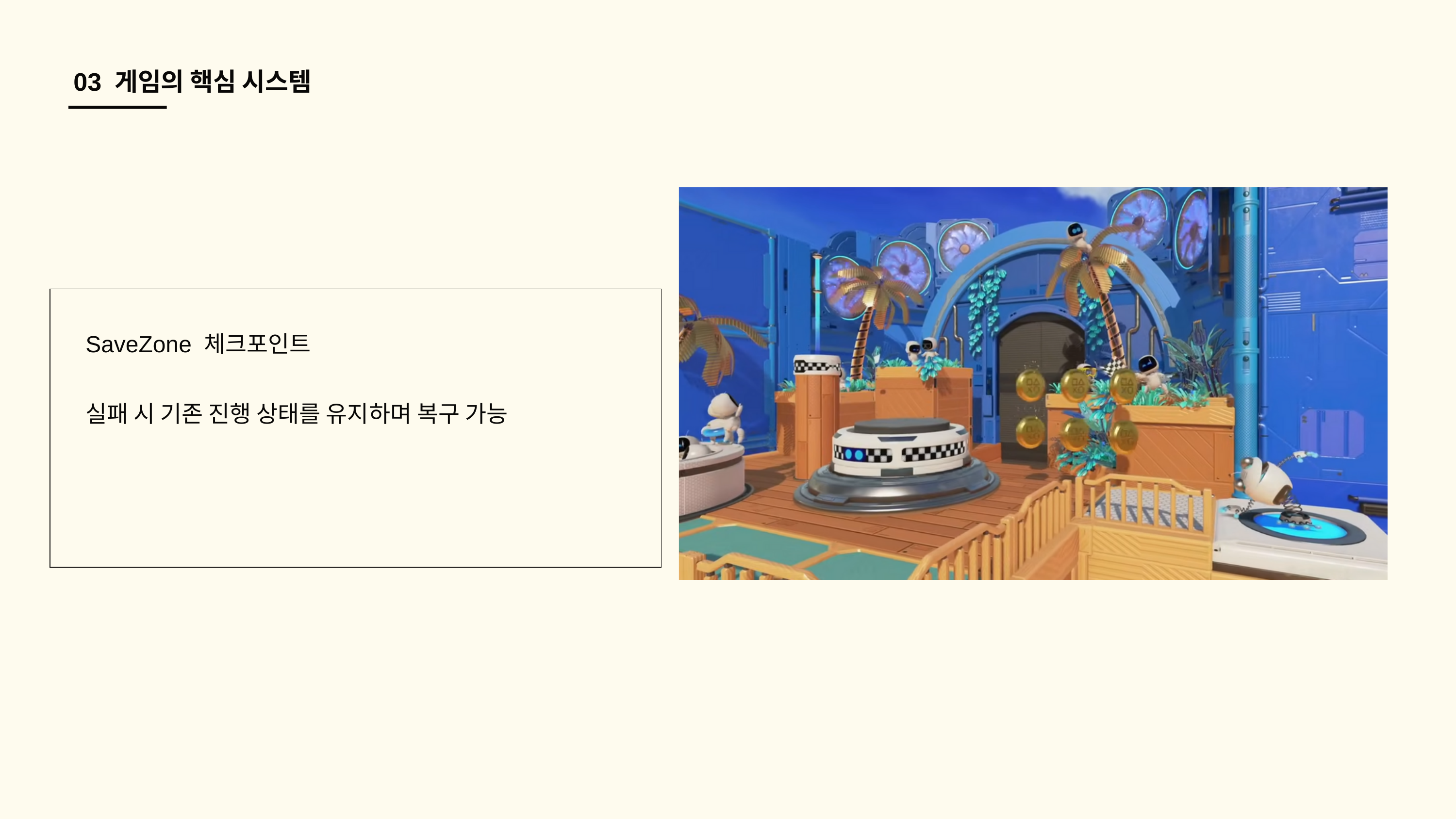

03 게임의 핵심 시스템

SaveZone 체크포인트

실패 시 기존 진행 상태를 유지하며 복구 가능